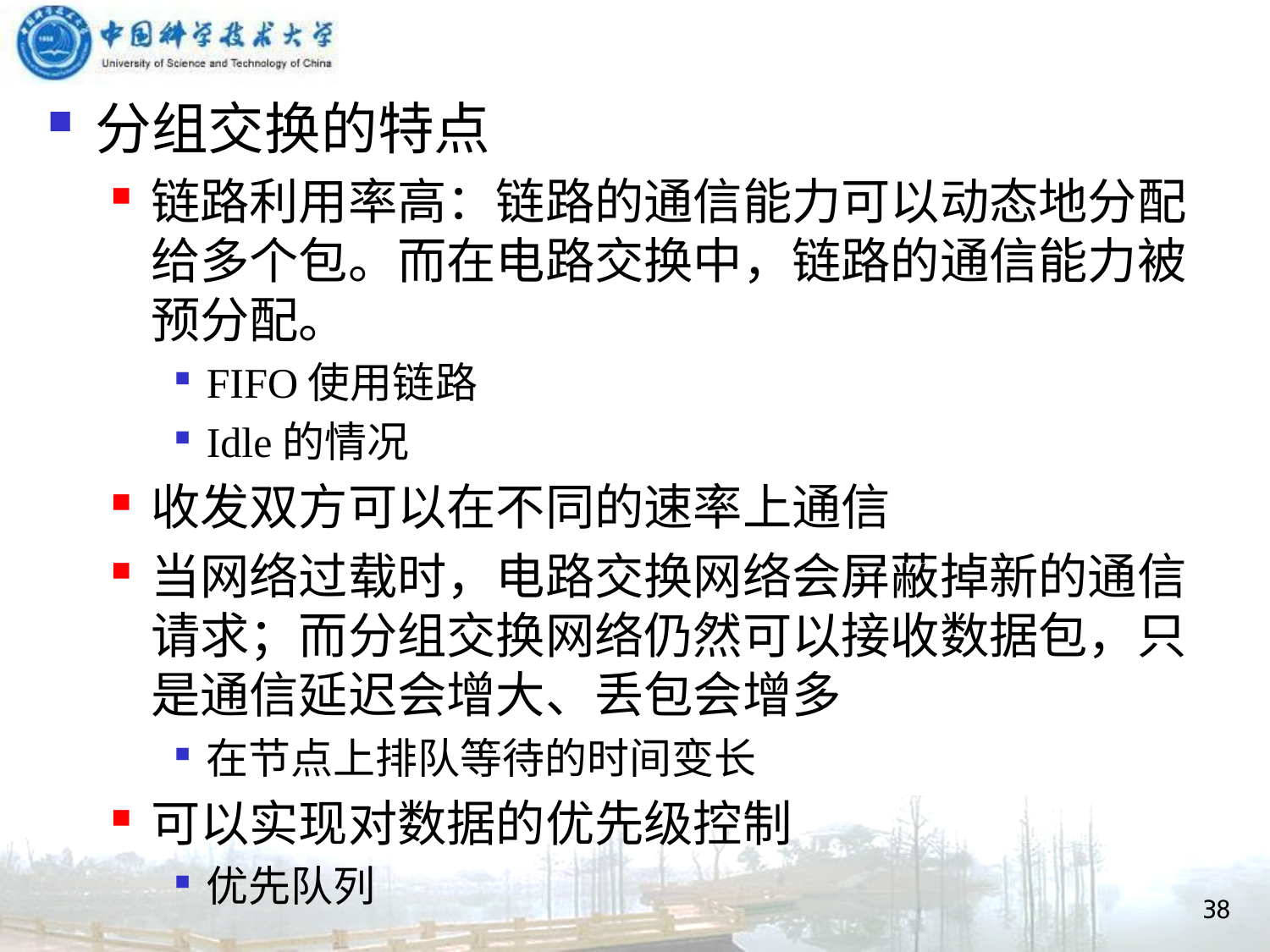

分组交换的特点
链路利用率高：链路的通信能力可以动态地分配给多个包。而在电路交换中，链路的通信能力被预分配。
FIFO使用链路
Idle的情况
收发双方可以在不同的速率上通信
当网络过载时，电路交换网络会屏蔽掉新的通信请求；而分组交换网络仍然可以接收数据包，只是通信延迟会增大、丢包会增多
在节点上排队等待的时间变长
可以实现对数据的优先级控制
优先队列
38